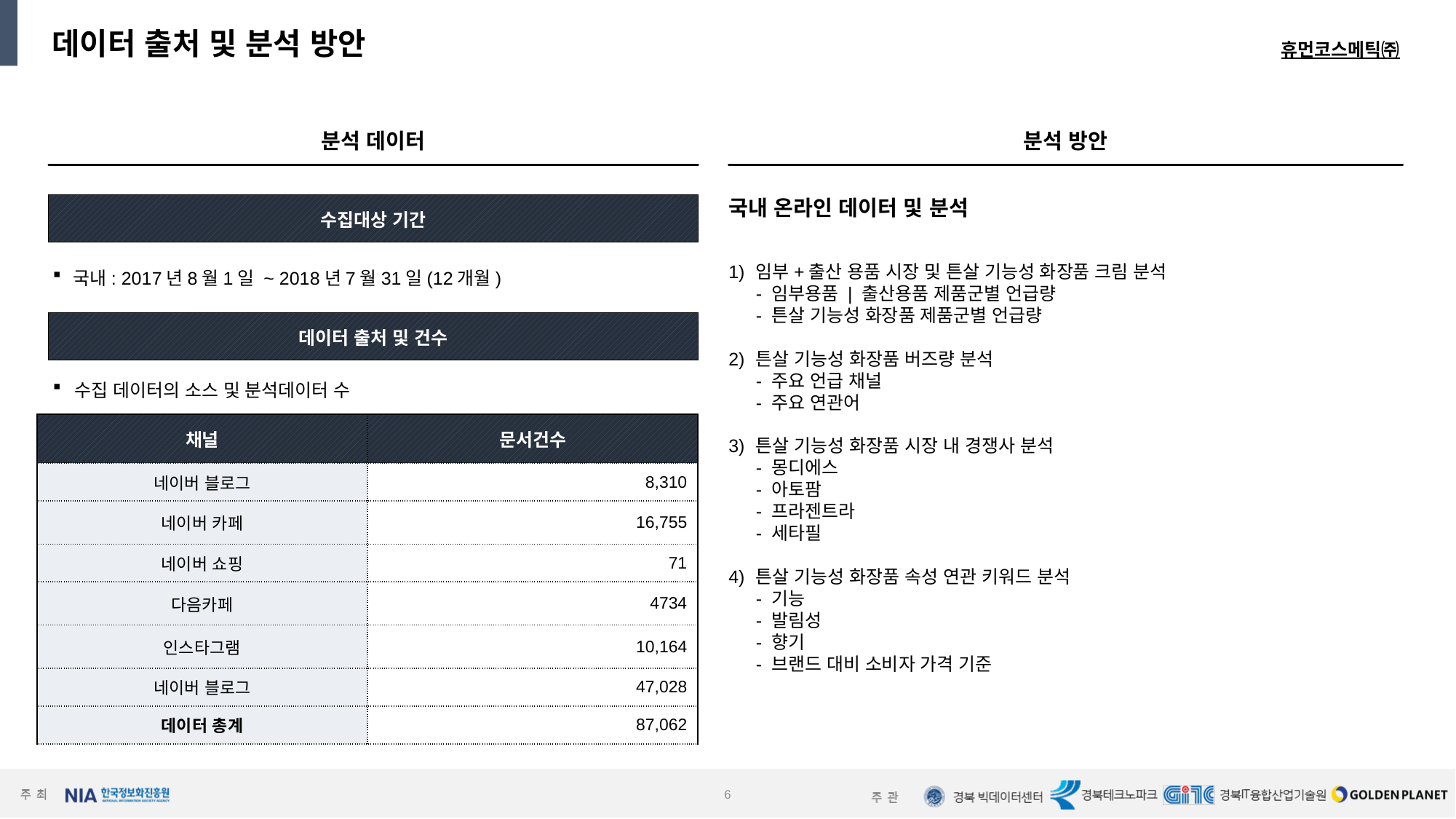

데이터 출처 및 분석 방안
휴먼코스메틱㈜
분석 데이터
분석 방안
수집대상 기간
국내 온라인 데이터 및 분석

임부+출산 용품 시장 및 튼살 기능성 화장품 크림 분석
- 임부용품 | 출산용품 제품군별 언급량
- 튼살 기능성 화장품 제품군별 언급량
튼살 기능성 화장품 버즈량 분석
- 주요 언급 채널
- 주요 연관어
튼살 기능성 화장품 시장 내 경쟁사 분석
- 몽디에스
- 아토팜
- 프라젠트라
- 세타필

튼살 기능성 화장품 속성 연관 키워드 분석
- 기능
- 발림성
- 향기
- 브랜드 대비 소비자 가격 기준
국내: 2017년8월1일 ~ 2018년7월31일(12개월)
데이터 출처 및 건수
수집 데이터의 소스 및 분석데이터 수
| 채널 | 문서건수 |
| --- | --- |
| 네이버 블로그 | 8,310 |
| 네이버 카페 | 16,755 |
| 네이버 쇼핑 | 71 |
| 다음카페 | 4734 |
| 인스타그램 | 10,164 |
| 네이버 블로그 | 47,028 |
| 데이터 총계 | 87,062 |